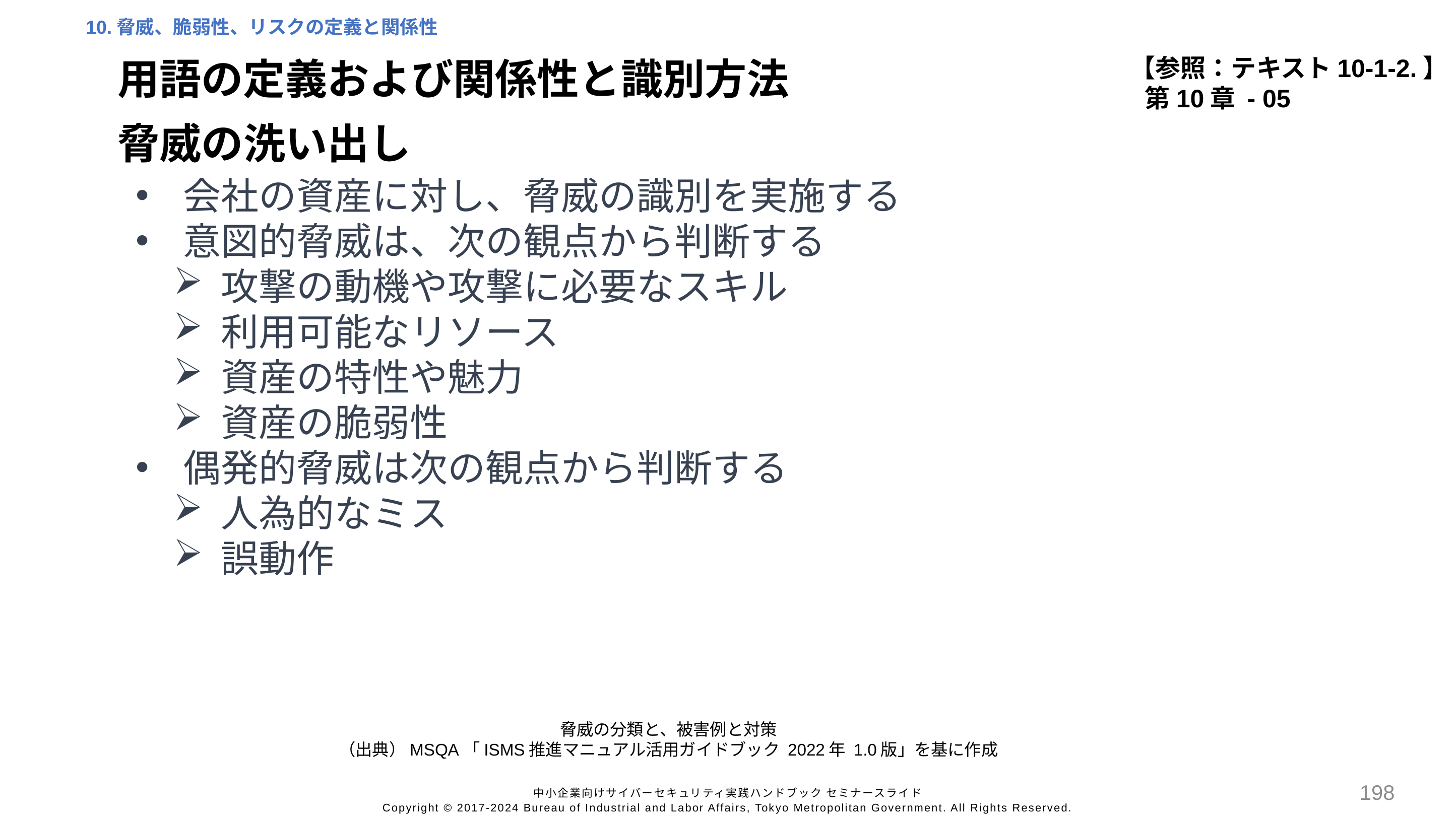

10.脅威、脆弱性、リスクの定義と関係性
【参照：テキスト10-1-2.】
第10章 - 05
用語の定義および関係性と識別方法
脅威の洗い出し
会社の資産に対し、脅威の識別を実施する
意図的脅威は、次の観点から判断する
攻撃の動機や攻撃に必要なスキル
利用可能なリソース
資産の特性や魅力
資産の脆弱性
偶発的脅威は次の観点から判断する
人為的なミス
誤動作
脅威の分類と、被害例と対策
（出典）MSQA「ISMS推進マニュアル活用ガイドブック 2022年 1.0版」を基に作成
198